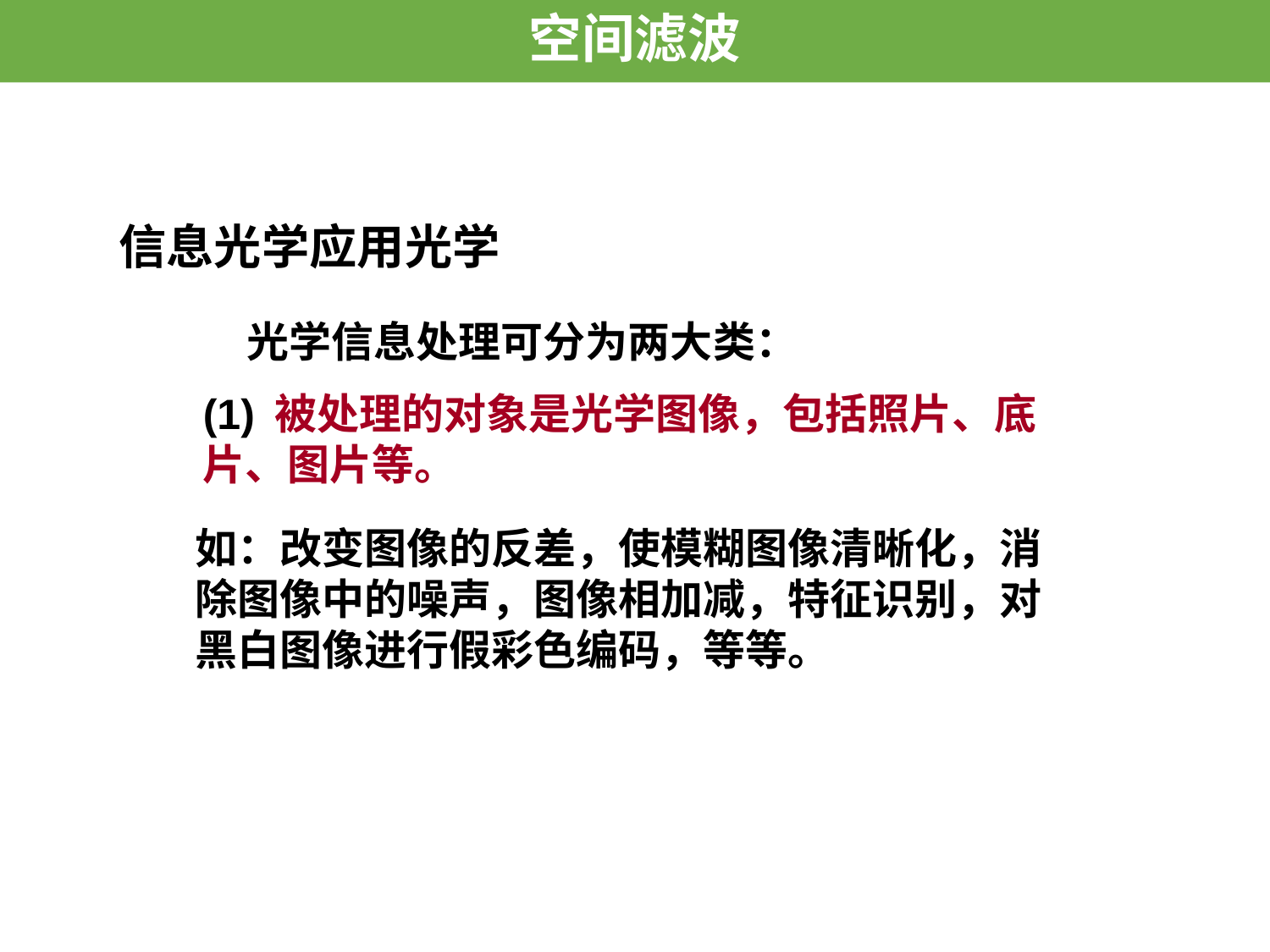

空间滤波
# 信息光学应用光学
光学信息处理可分为两大类：
(1) 被处理的对象是光学图像，包括照片、底片、图片等。
如：改变图像的反差，使模糊图像清晰化，消除图像中的噪声，图像相加减，特征识别，对黑白图像进行假彩色编码，等等。